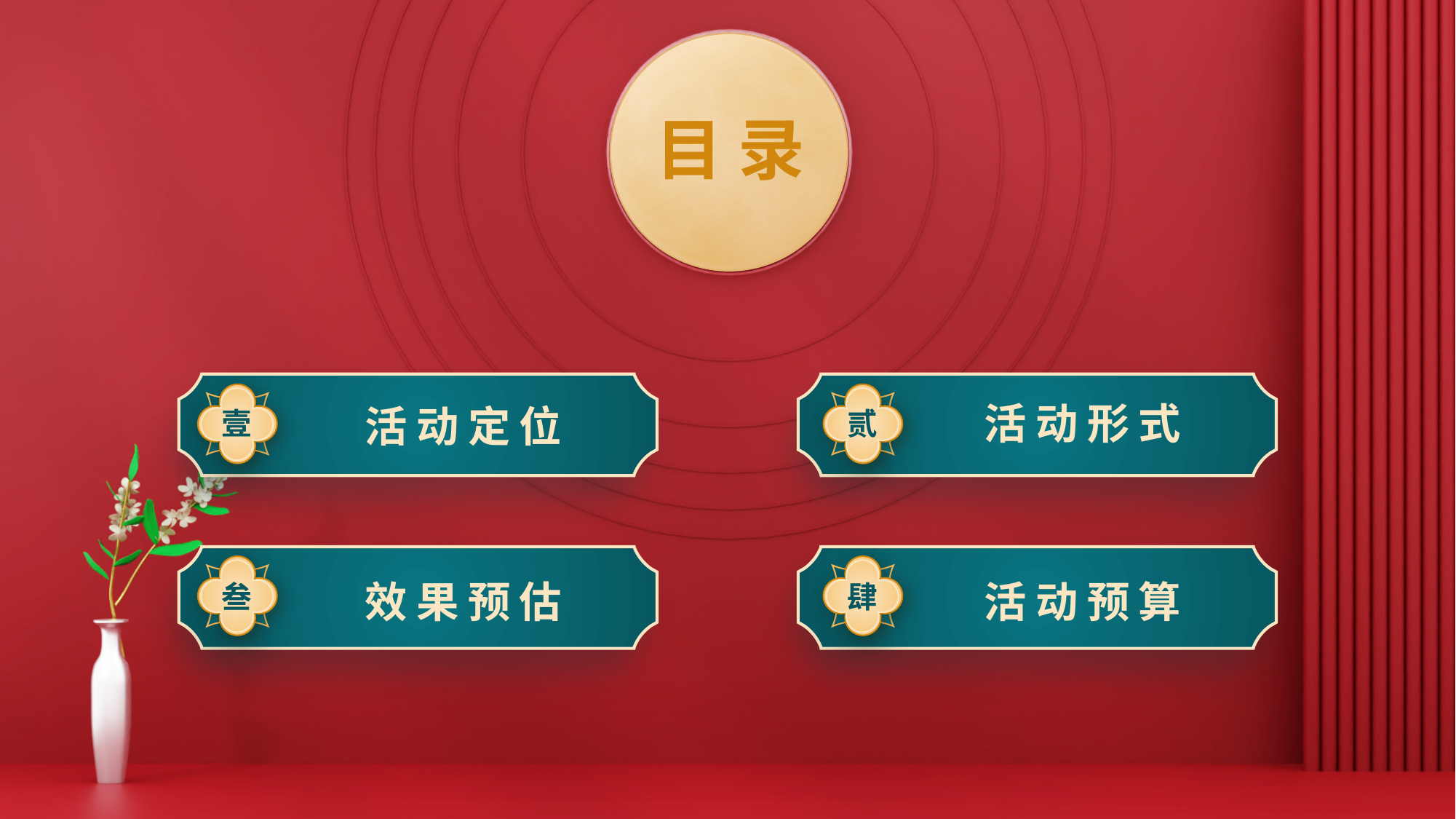

活动形式
活动定位
壹
贰

效果预估
活动预算
叁
肆